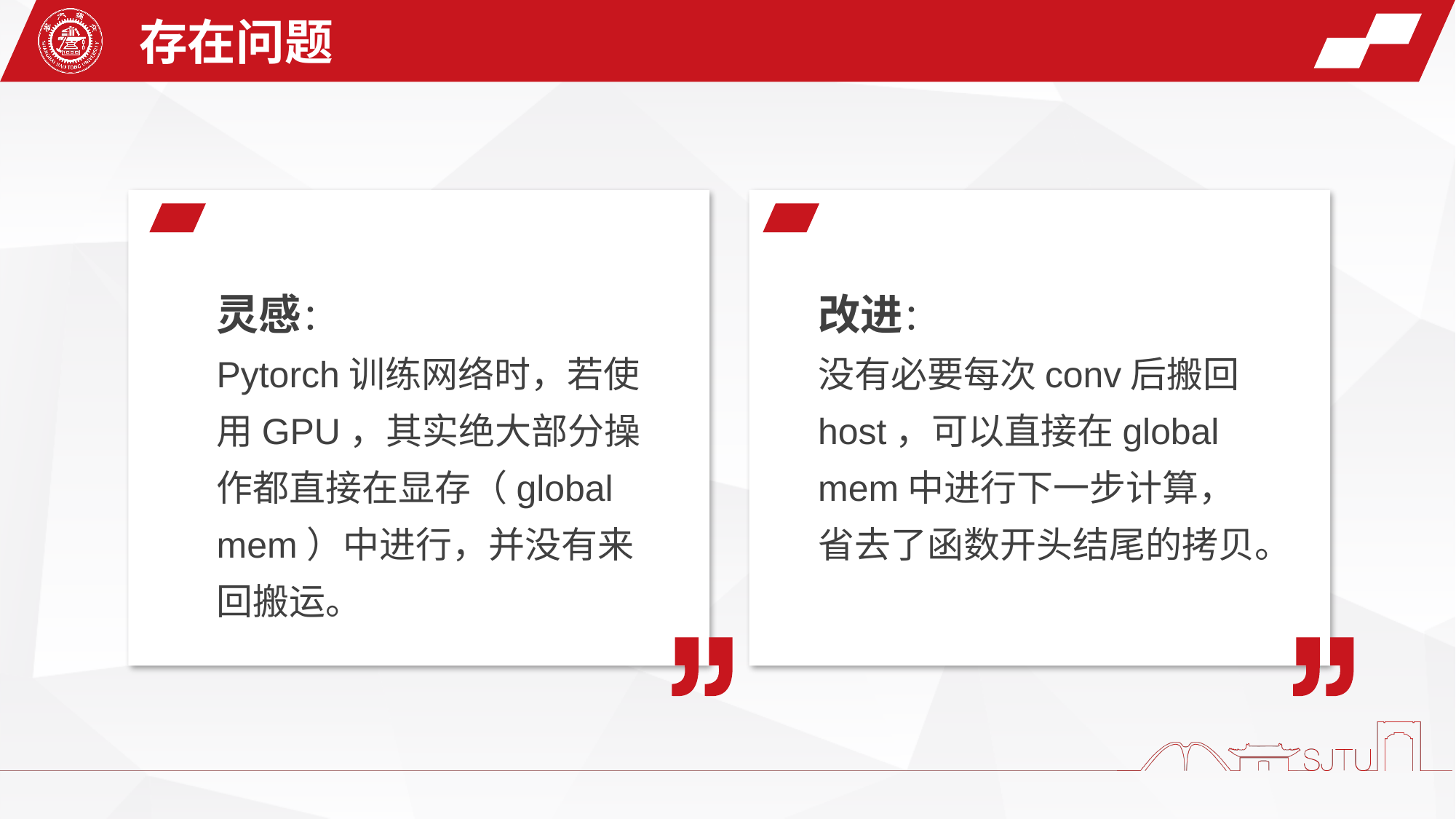

存在问题

灵感：
Pytorch训练网络时，若使用GPU，其实绝大部分操作都直接在显存（global mem）中进行，并没有来回搬运。
改进：
没有必要每次conv后搬回host，可以直接在global mem中进行下一步计算，省去了函数开头结尾的拷贝。